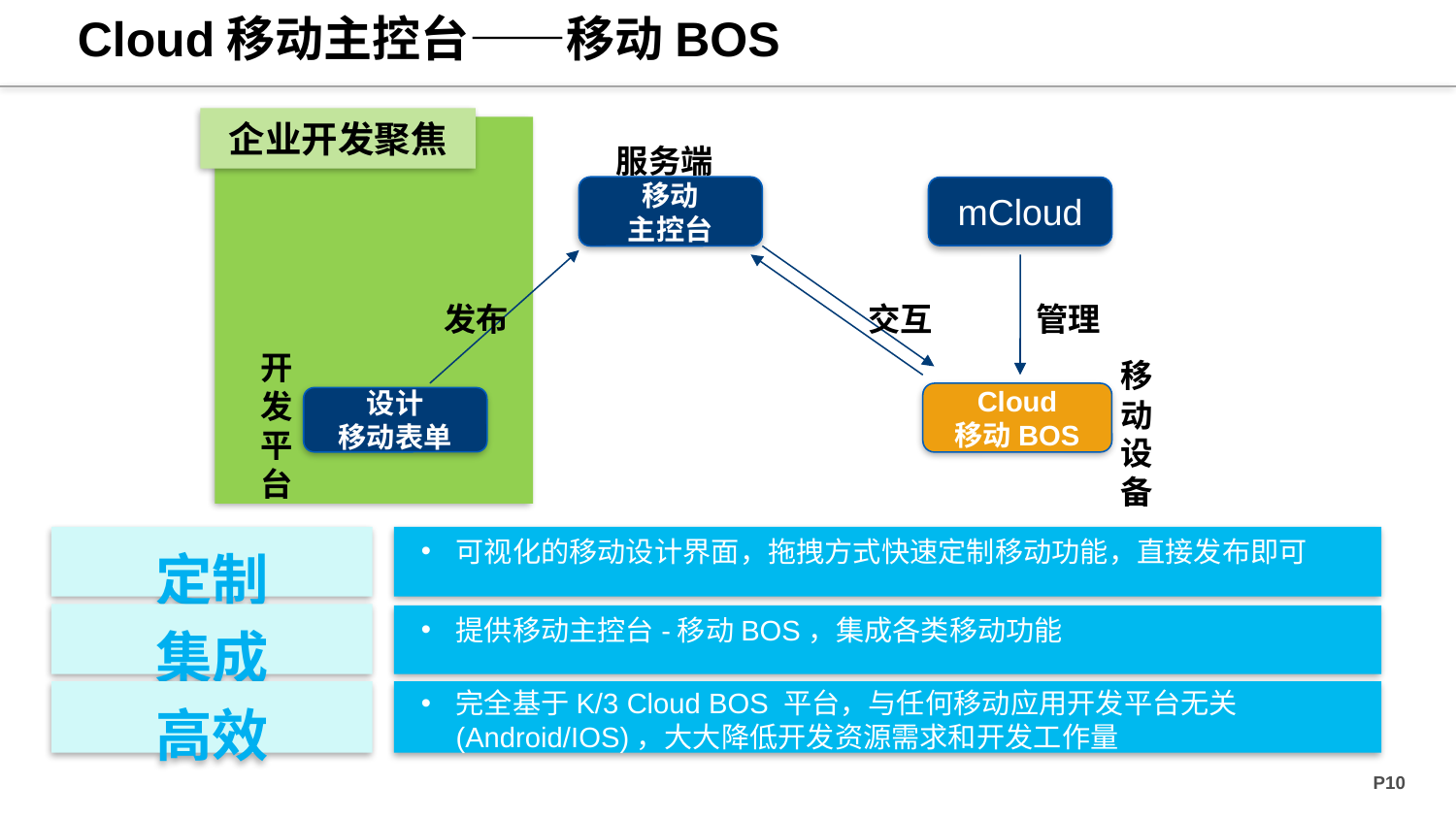

# Cloud移动主控台——移动BOS
企业开发聚焦

服务端
移动
主控台
mCloud

发布
交互
管理
开发平台
移动设备
Cloud
移动BOS
设计
移动表单
定制

可视化的移动设计界面，拖拽方式快速定制移动功能，直接发布即可
集成

提供移动主控台-移动BOS，集成各类移动功能
完全基于K/3 Cloud BOS 平台，与任何移动应用开发平台无关 (Android/IOS)，大大降低开发资源需求和开发工作量
高效